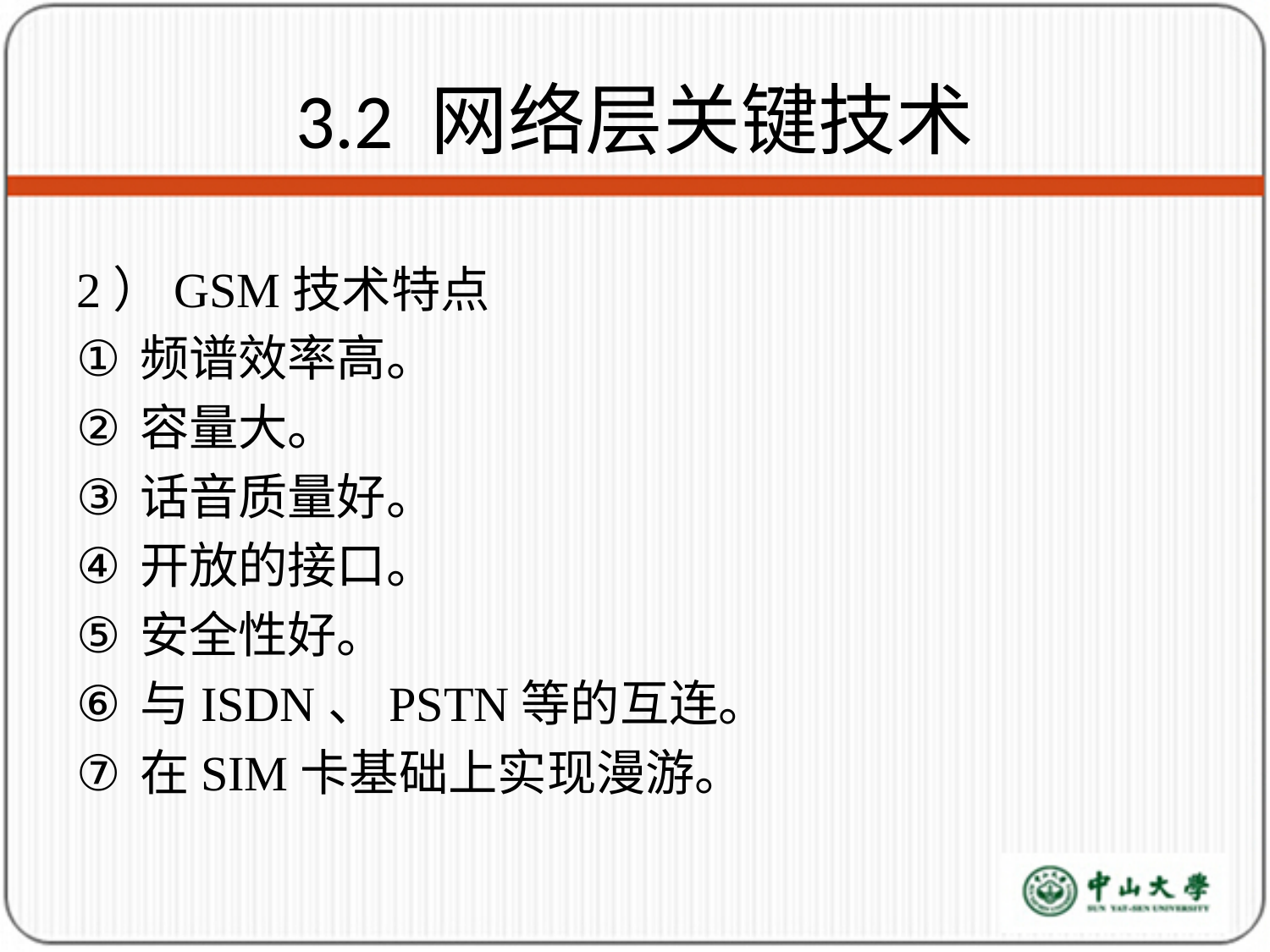

# 3.2 网络层关键技术
2）GSM技术特点
频谱效率高。
容量大。
话音质量好。
开放的接口。
安全性好。
与ISDN、PSTN等的互连。
在SIM卡基础上实现漫游。